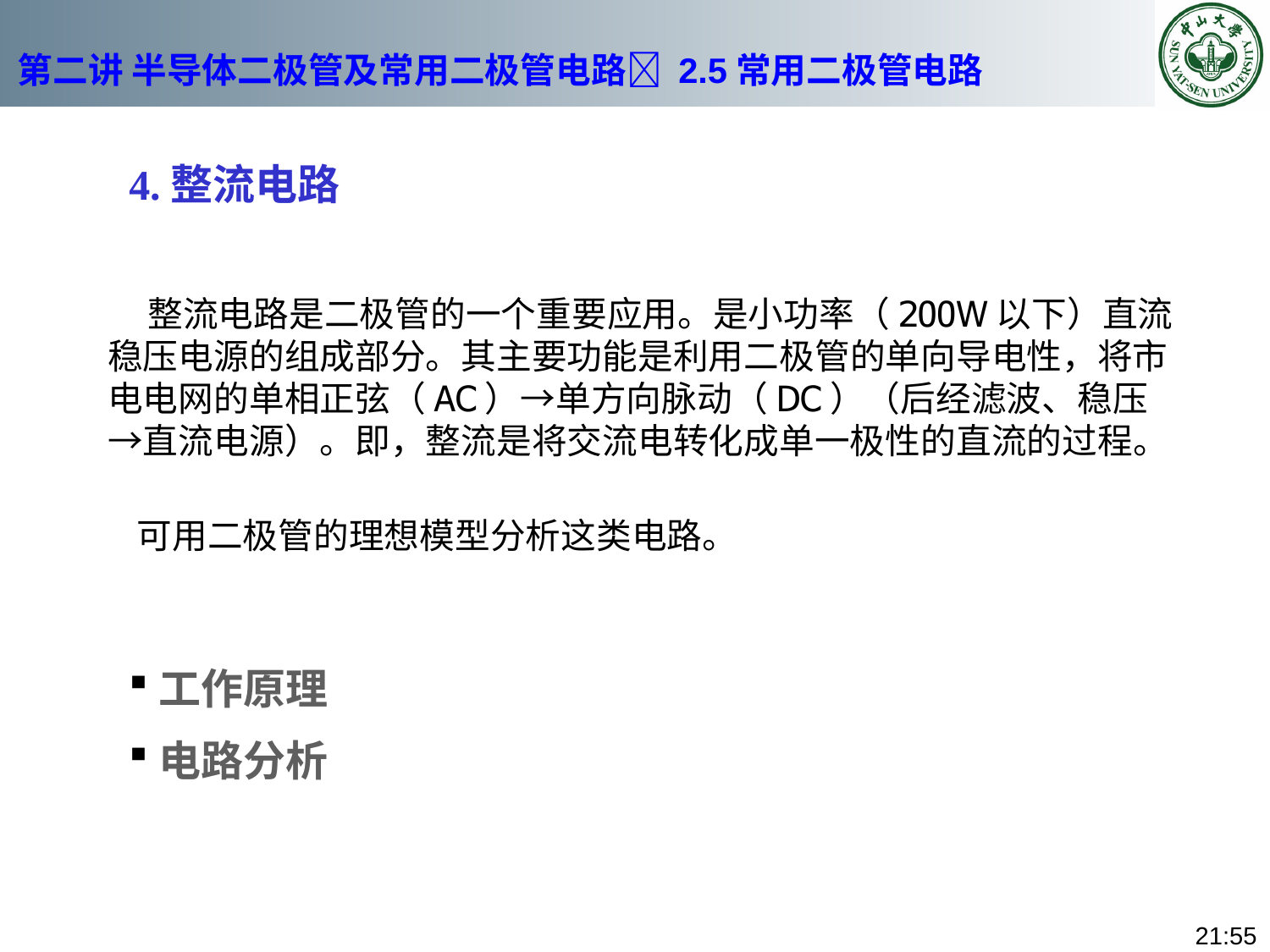

# 第二讲 半导体二极管及常用二极管电路> 2.5常用二极管电路
4.整流电路
    整流电路是二极管的一个重要应用。是小功率（200W以下）直流稳压电源的组成部分。其主要功能是利用二极管的单向导电性，将市电电网的单相正弦（AC）→单方向脉动（DC）（后经滤波、稳压→直流电源）。即，整流是将交流电转化成单一极性的直流的过程。
    可用二极管的理想模型分析这类电路。

工作原理
电路分析